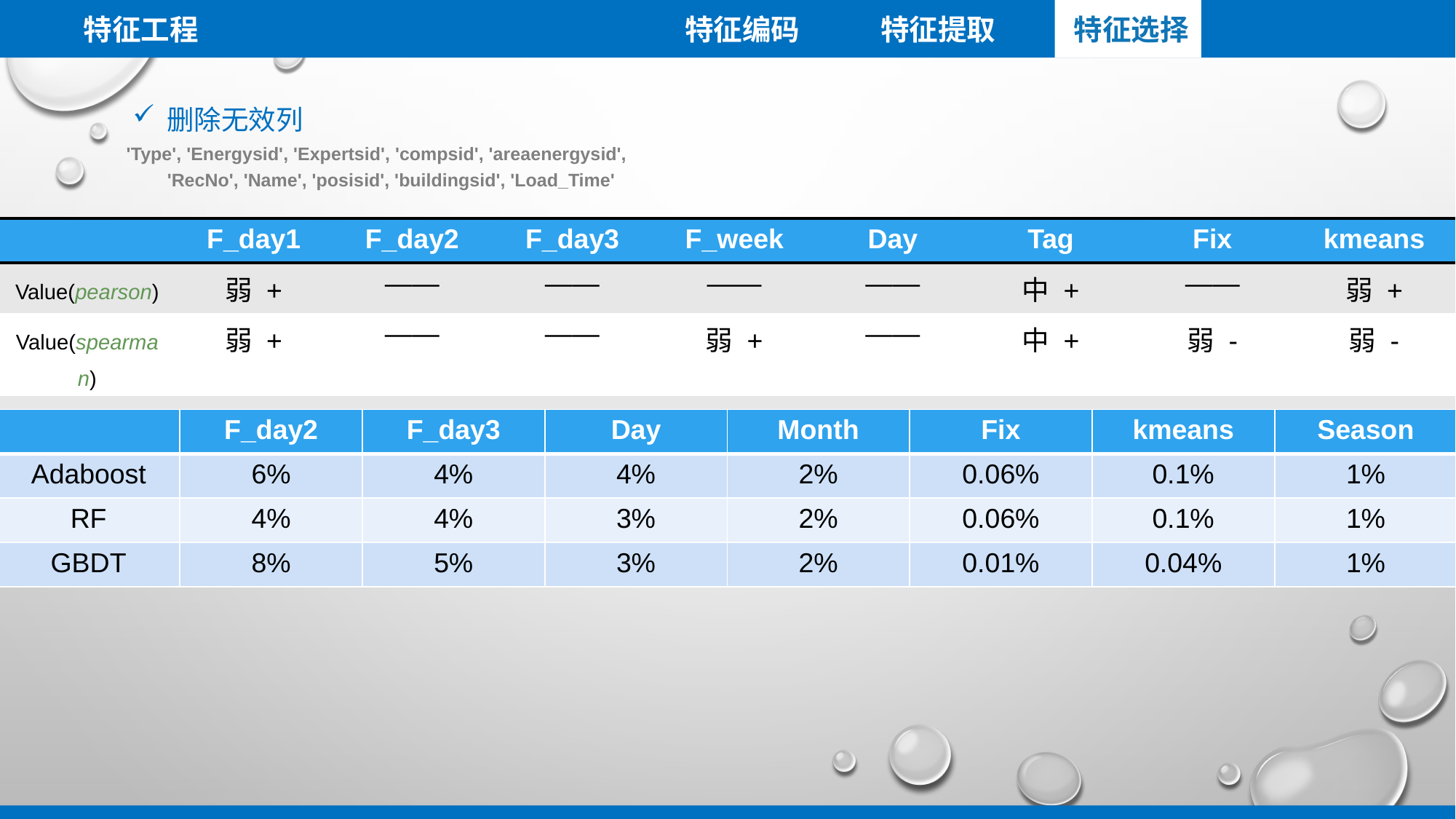

特征工程
特征提取
特征选择

特征编码

删除无效列
'Type', 'Energysid', 'Expertsid', 'compsid', 'areaenergysid',
        'RecNo', 'Name', 'posisid', 'buildingsid', 'Load_Time'
|  | F\_day1 | F\_day2 | F\_day3 | F\_week | Day | Tag | Fix | kmeans |
| --- | --- | --- | --- | --- | --- | --- | --- | --- |
| Value(pearson) | 弱 + | —— | —— | —— | —— | 中 + | —— | 弱 + |
| Value(spearman) | 弱 + | —— | —— | 弱 + | —— | 中 + | 弱 - | 弱 - |
| Value(Kendall) | —— | —— | —— |  | —— | 中 + | 弱 - | 弱 + |
|  | F\_day2 | F\_day3 | Day | Month | Fix | kmeans | Season |
| --- | --- | --- | --- | --- | --- | --- | --- |
| Adaboost | 6% | 4% | 4% | 2% | 0.06% | 0.1% | 1% |
| RF | 4% | 4% | 3% | 2% | 0.06% | 0.1% | 1% |
| GBDT | 8% | 5% | 3% | 2% | 0.01% | 0.04% | 1% |